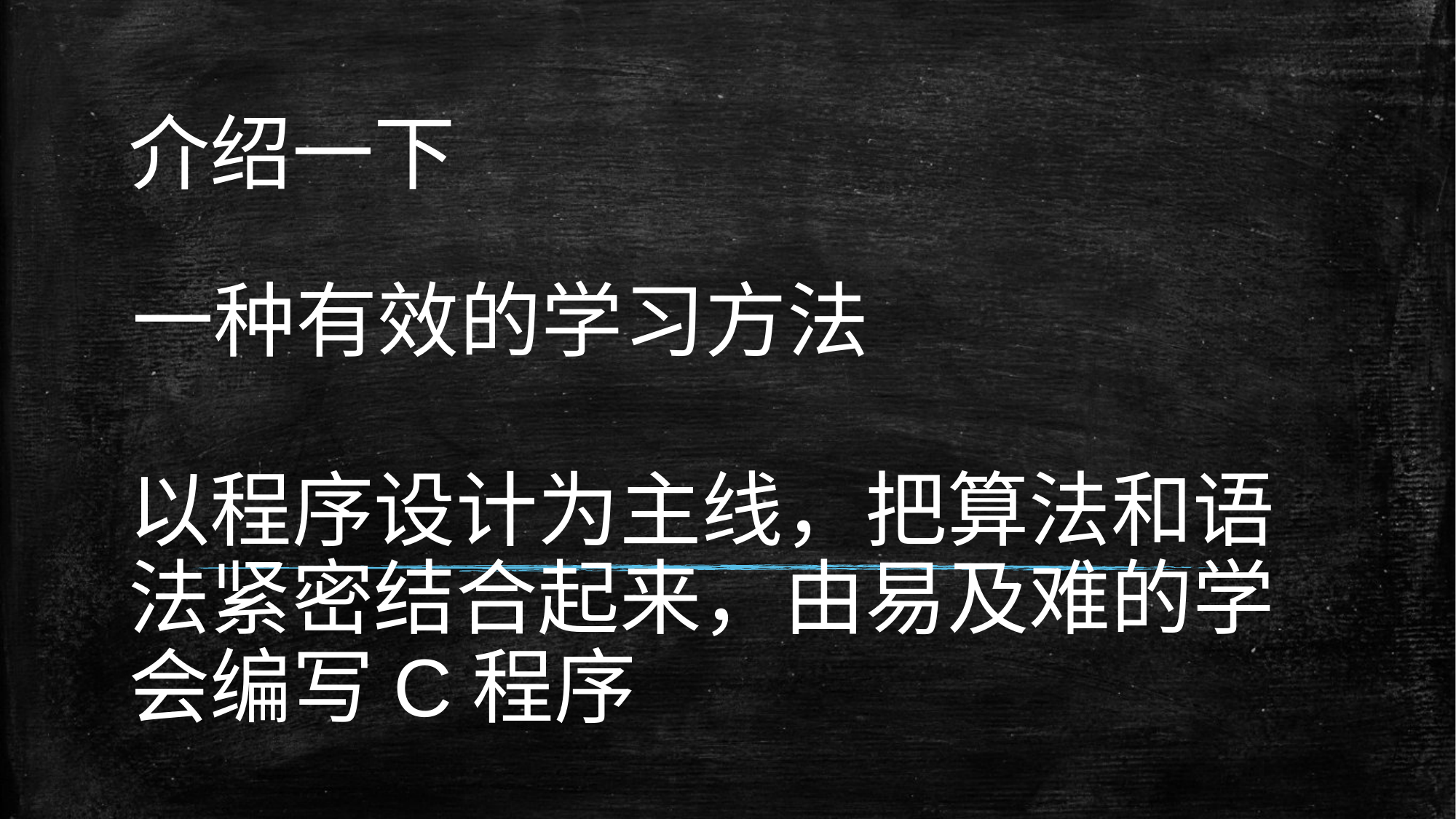

# 介绍一下
一种有效的学习方法
以程序设计为主线，把算法和语法紧密结合起来，由易及难的学会编写C程序